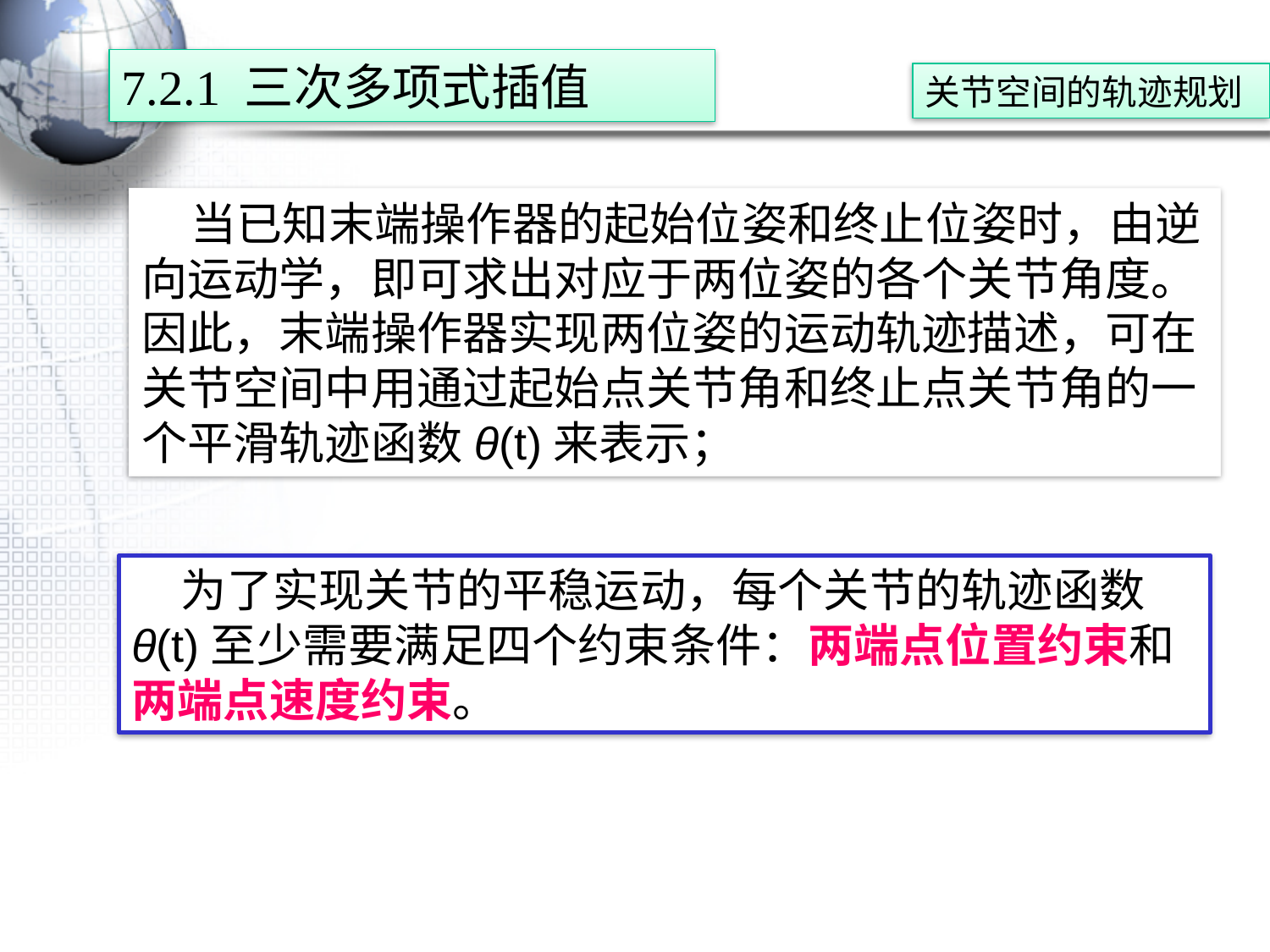

7.2.1 三次多项式插值
关节空间的轨迹规划
当已知末端操作器的起始位姿和终止位姿时，由逆向运动学，即可求出对应于两位姿的各个关节角度。因此，末端操作器实现两位姿的运动轨迹描述，可在关节空间中用通过起始点关节角和终止点关节角的一个平滑轨迹函数θ(t)来表示；
为了实现关节的平稳运动，每个关节的轨迹函数θ(t)至少需要满足四个约束条件：两端点位置约束和两端点速度约束。